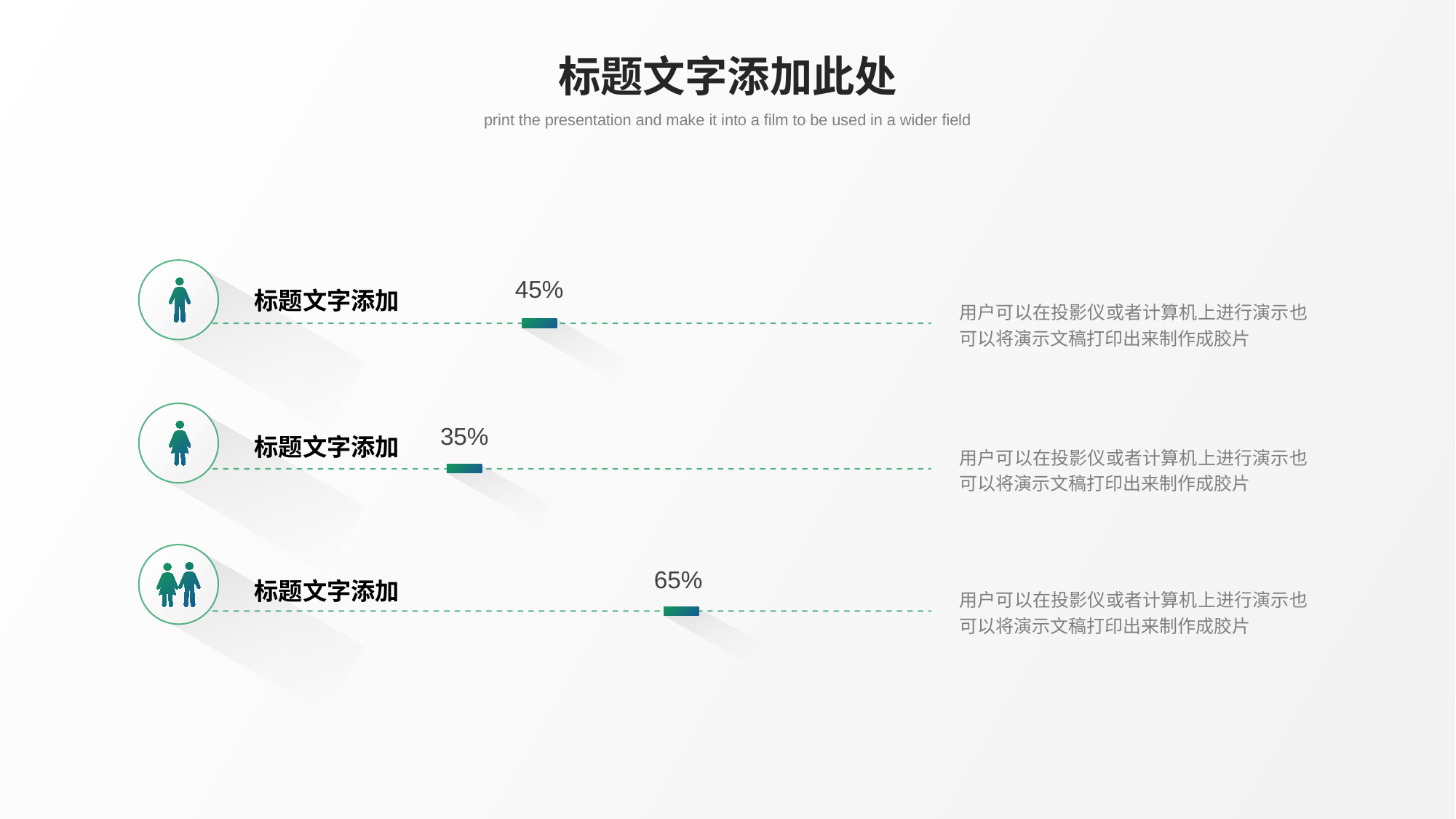

标题文字添加此处
print the presentation and make it into a film to be used in a wider field

45%
标题文字添加

用户可以在投影仪或者计算机上进行演示也可以将演示文稿打印出来制作成胶片

35%
标题文字添加

用户可以在投影仪或者计算机上进行演示也可以将演示文稿打印出来制作成胶片

65%

标题文字添加
用户可以在投影仪或者计算机上进行演示也可以将演示文稿打印出来制作成胶片